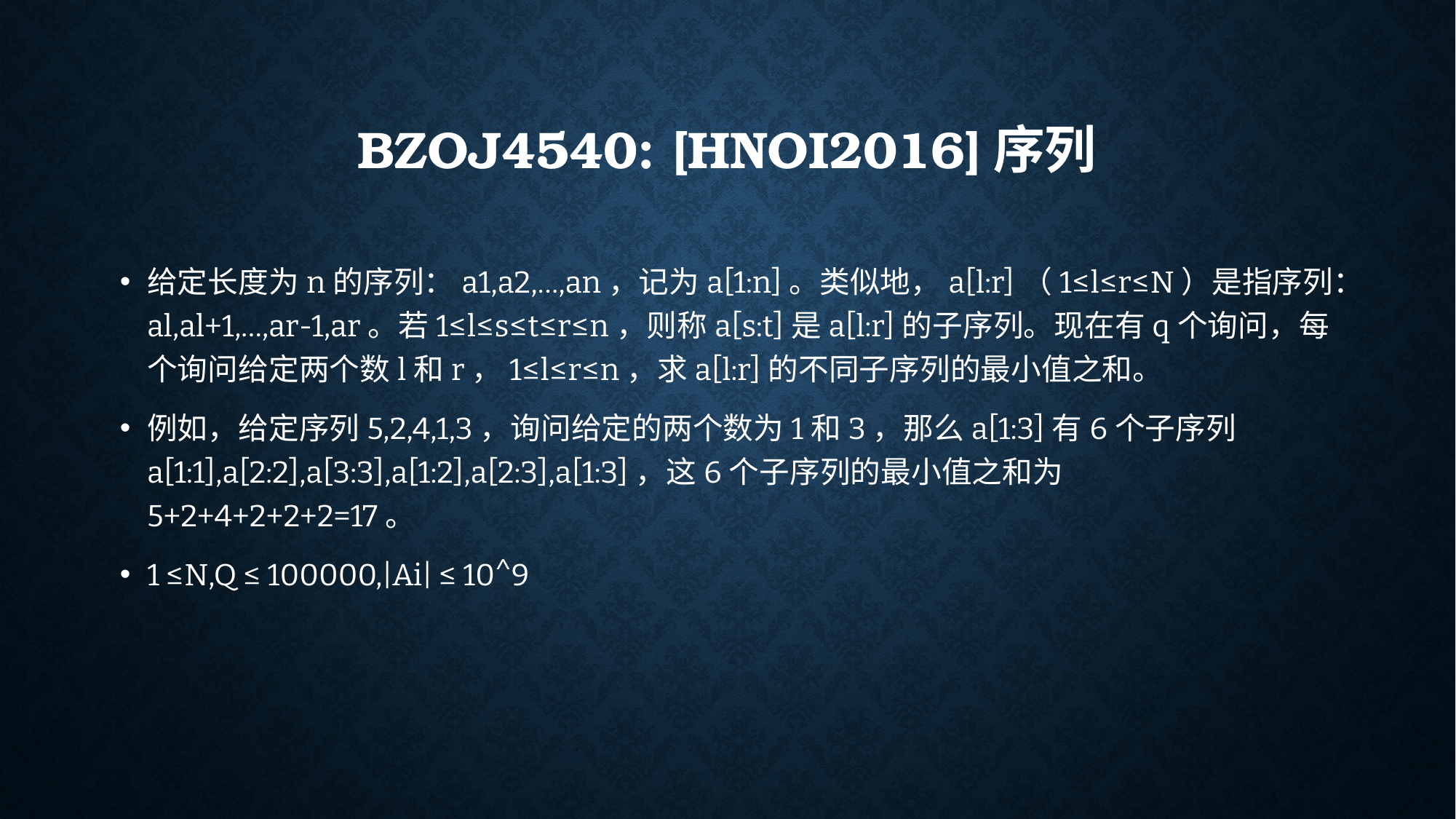

# bzoj4540: [Hnoi2016]序列
给定长度为n的序列：a1,a2,…,an，记为a[1:n]。类似地，a[l:r]（1≤l≤r≤N）是指序列：al,al+1,…,ar-1,ar。若1≤l≤s≤t≤r≤n，则称a[s:t]是a[l:r]的子序列。现在有q个询问，每个询问给定两个数l和r，1≤l≤r≤n，求a[l:r]的不同子序列的最小值之和。
例如，给定序列5,2,4,1,3，询问给定的两个数为1和3，那么a[1:3]有6个子序列a[1:1],a[2:2],a[3:3],a[1:2],a[2:3],a[1:3]，这6个子序列的最小值之和为5+2+4+2+2+2=17。
1 ≤N,Q ≤ 100000,|Ai| ≤ 10^9